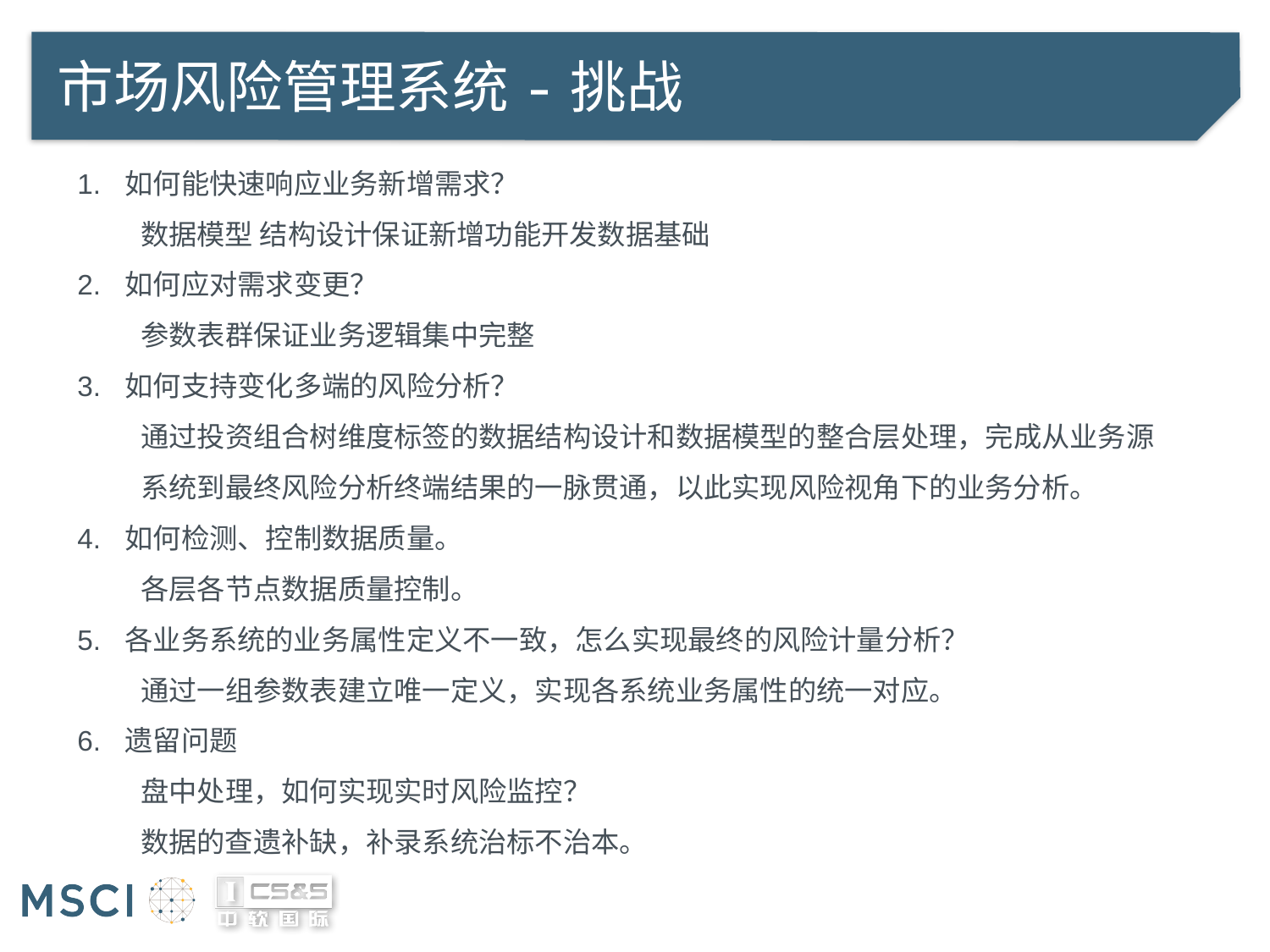

# 市场风险管理系统-挑战
如何能快速响应业务新增需求？
数据模型 结构设计保证新增功能开发数据基础
如何应对需求变更？
参数表群保证业务逻辑集中完整
如何支持变化多端的风险分析？
通过投资组合树维度标签的数据结构设计和数据模型的整合层处理，完成从业务源系统到最终风险分析终端结果的一脉贯通，以此实现风险视角下的业务分析。
如何检测、控制数据质量。
各层各节点数据质量控制。
各业务系统的业务属性定义不一致，怎么实现最终的风险计量分析？
通过一组参数表建立唯一定义，实现各系统业务属性的统一对应。
遗留问题
盘中处理，如何实现实时风险监控？
数据的查遗补缺，补录系统治标不治本。